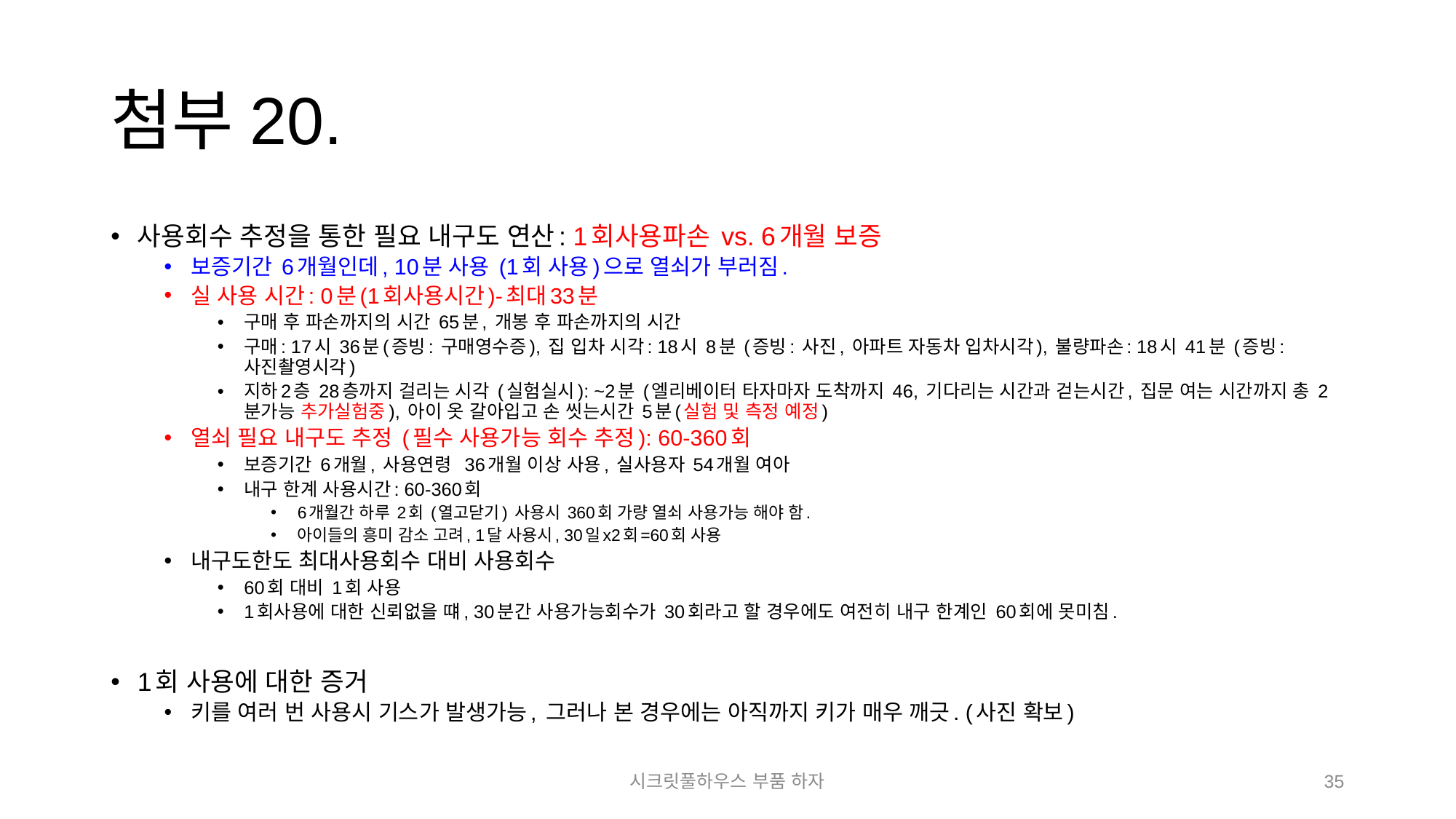

# 첨부20.
사용회수 추정을 통한 필요 내구도 연산: 1회사용파손 vs. 6개월 보증
보증기간 6개월인데, 10분 사용 (1회 사용)으로 열쇠가 부러짐.
실 사용 시간: 0분(1회사용시간)-최대33분
구매 후 파손까지의 시간 65분, 개봉 후 파손까지의 시간
구매: 17시 36분(증빙: 구매영수증), 집 입차 시각: 18시 8분 (증빙: 사진, 아파트 자동차 입차시각), 불량파손: 18시 41분 (증빙: 사진촬영시각)
지하2층 28층까지 걸리는 시각 (실험실시): ~2분 (엘리베이터 타자마자 도착까지 46, 기다리는 시간과 걷는시간, 집문 여는 시간까지 총 2분가능 추가실험중), 아이 옷 갈아입고 손 씻는시간 5분(실험 및 측정 예정)
열쇠 필요 내구도 추정 (필수 사용가능 회수 추정): 60-360회
보증기간 6개월, 사용연령  36개월 이상 사용, 실사용자 54개월 여아
내구 한계 사용시간: 60-360회
6개월간 하루 2회 (열고닫기) 사용시 360회 가량 열쇠 사용가능 해야 함.
아이들의 흥미 감소 고려, 1달 사용시, 30일x2회=60회 사용
내구도한도 최대사용회수 대비 사용회수
60회 대비 1회 사용
1회사용에 대한 신뢰없을 떄, 30분간 사용가능회수가 30회라고 할 경우에도 여전히 내구 한계인 60회에 못미침.

1회 사용에 대한 증거
키를 여러 번 사용시 기스가 발생가능, 그러나 본 경우에는 아직까지 키가 매우 깨긋. (사진 확보)

시크릿풀하우스 부품 하자
35